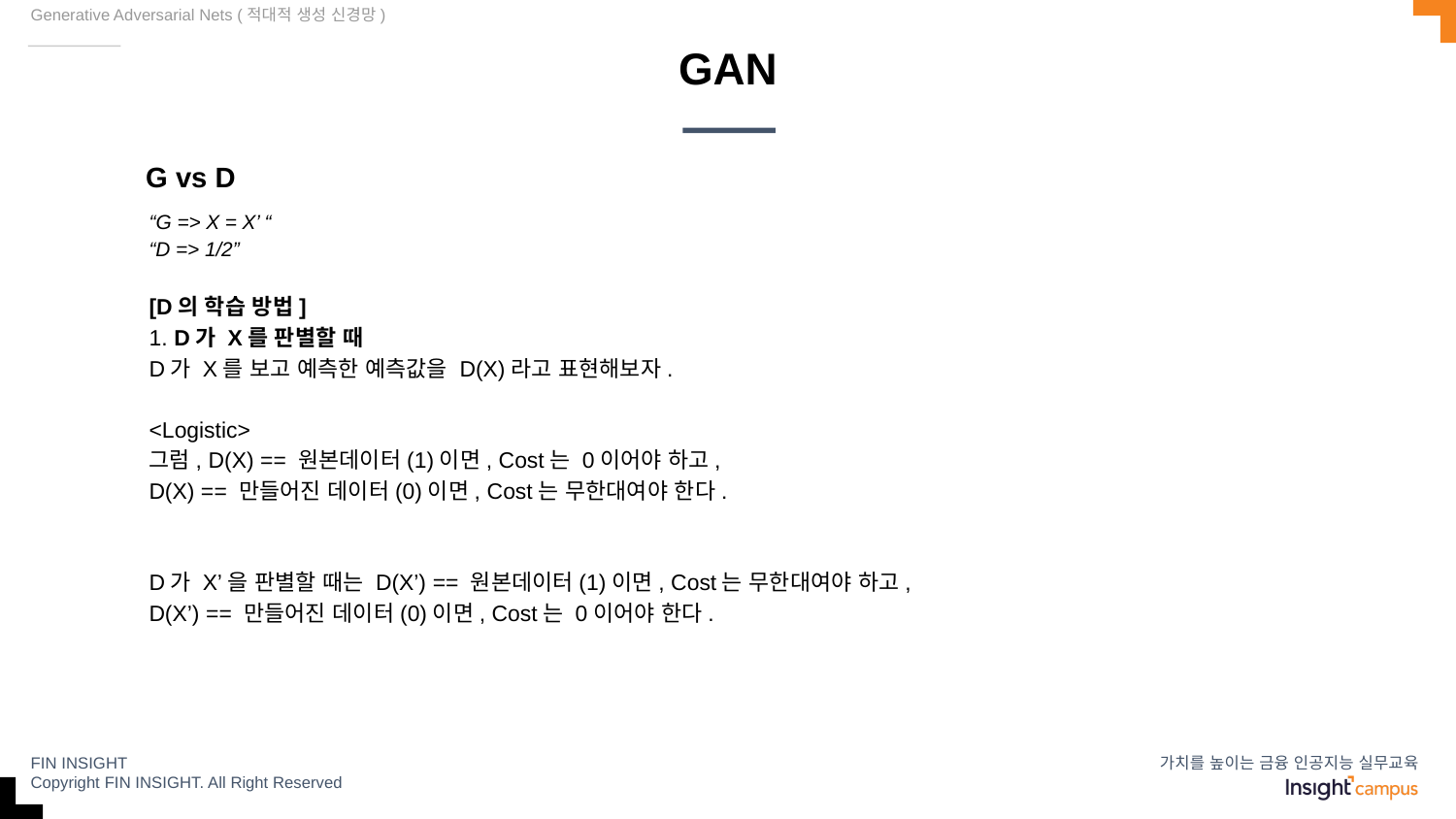

Generative Adversarial Nets (적대적 생성 신경망)
# GAN
G vs D
“G => X = X’ “
“D => 1/2”
[D의 학습 방법]
1. D가 X를 판별할 때
D가 X를 보고 예측한 예측값을 D(X)라고 표현해보자.
<Logistic>
그럼, D(X) == 원본데이터(1)이면, Cost는 0이어야 하고,
D(X) == 만들어진 데이터(0)이면, Cost는 무한대여야 한다.
D가 X’을 판별할 때는 D(X’) == 원본데이터(1)이면, Cost는 무한대여야 하고,
D(X’) == 만들어진 데이터(0)이면, Cost는 0이어야 한다.